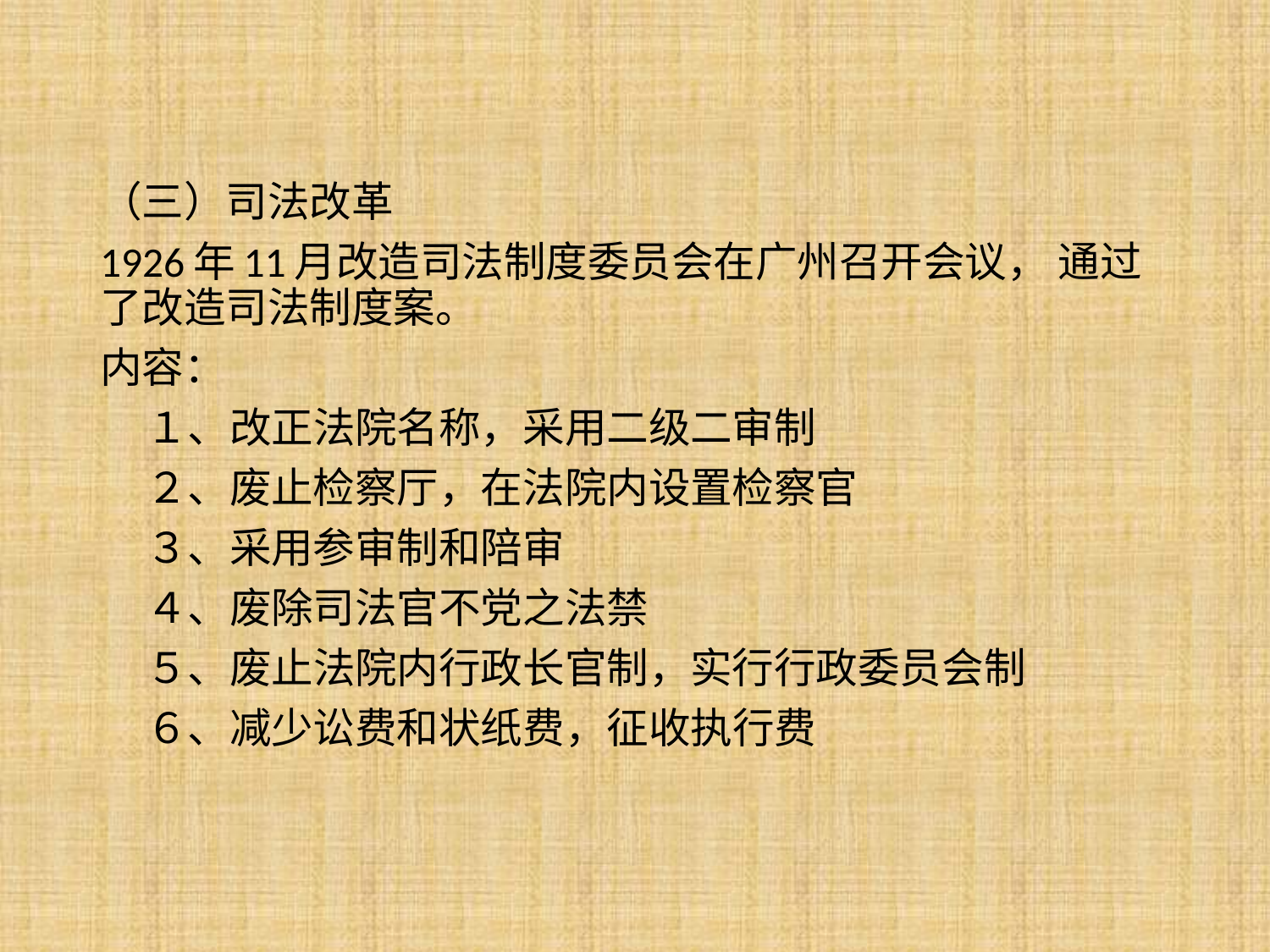

（三）司法改革
1926年11月改造司法制度委员会在广州召开会议， 通过了改造司法制度案。
内容：
    １、改正法院名称，采用二级二审制
    ２、废止检察厅，在法院内设置检察官
    ３、采用参审制和陪审
    ４、废除司法官不党之法禁
    ５、废止法院内行政长官制，实行行政委员会制
    ６、减少讼费和状纸费，征收执行费